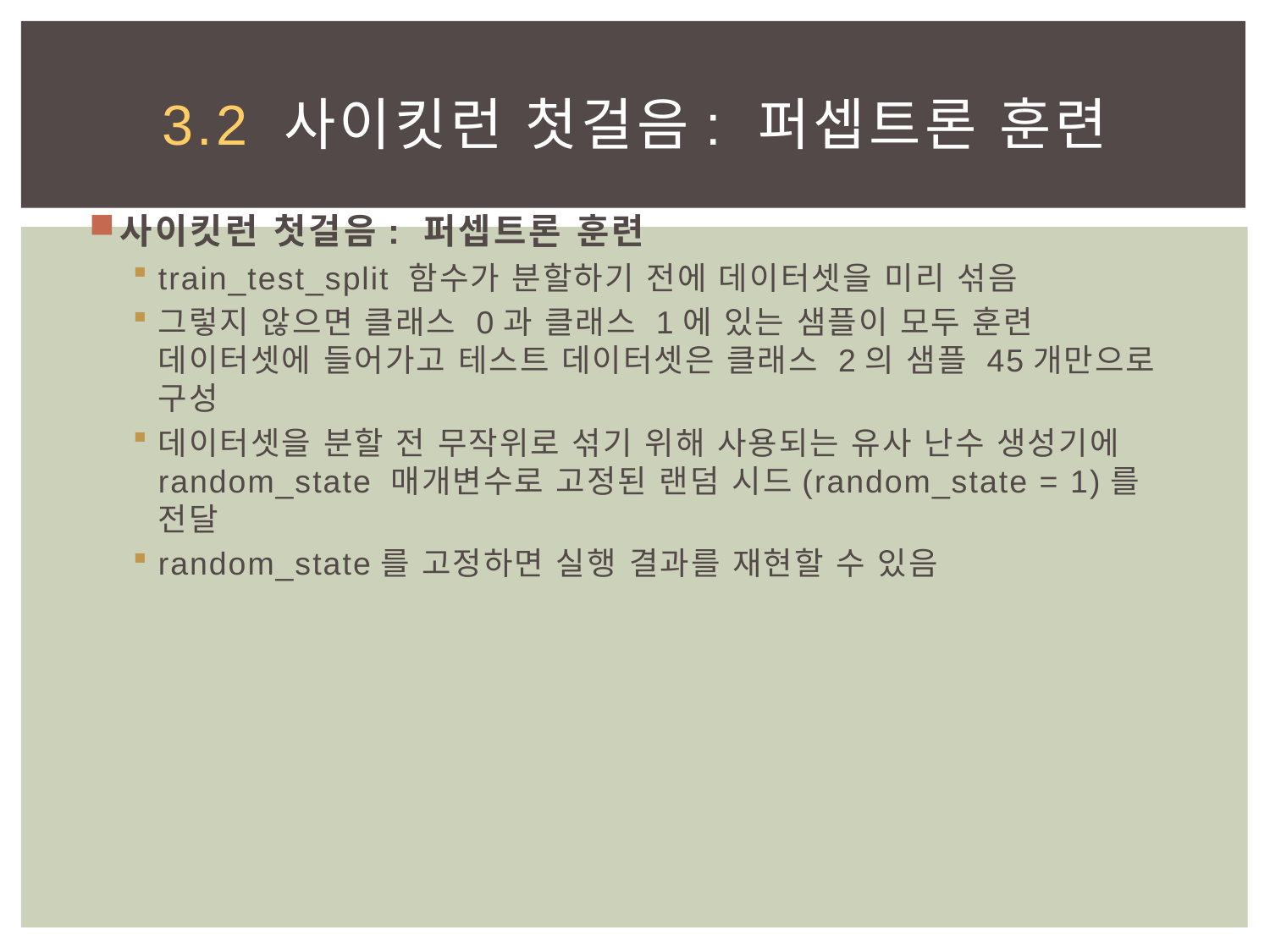

# 3.2 사이킷런 첫걸음: 퍼셉트론 훈련
사이킷런 첫걸음: 퍼셉트론 훈련
train_test_split 함수가 분할하기 전에 데이터셋을 미리 섞음
그렇지 않으면 클래스 0과 클래스 1에 있는 샘플이 모두 훈련 데이터셋에 들어가고 테스트 데이터셋은 클래스 2의 샘플 45개만으로 구성
데이터셋을 분할 전 무작위로 섞기 위해 사용되는 유사 난수 생성기에 random_state 매개변수로 고정된 랜덤 시드(random_state = 1)를 전달
random_state를 고정하면 실행 결과를 재현할 수 있음